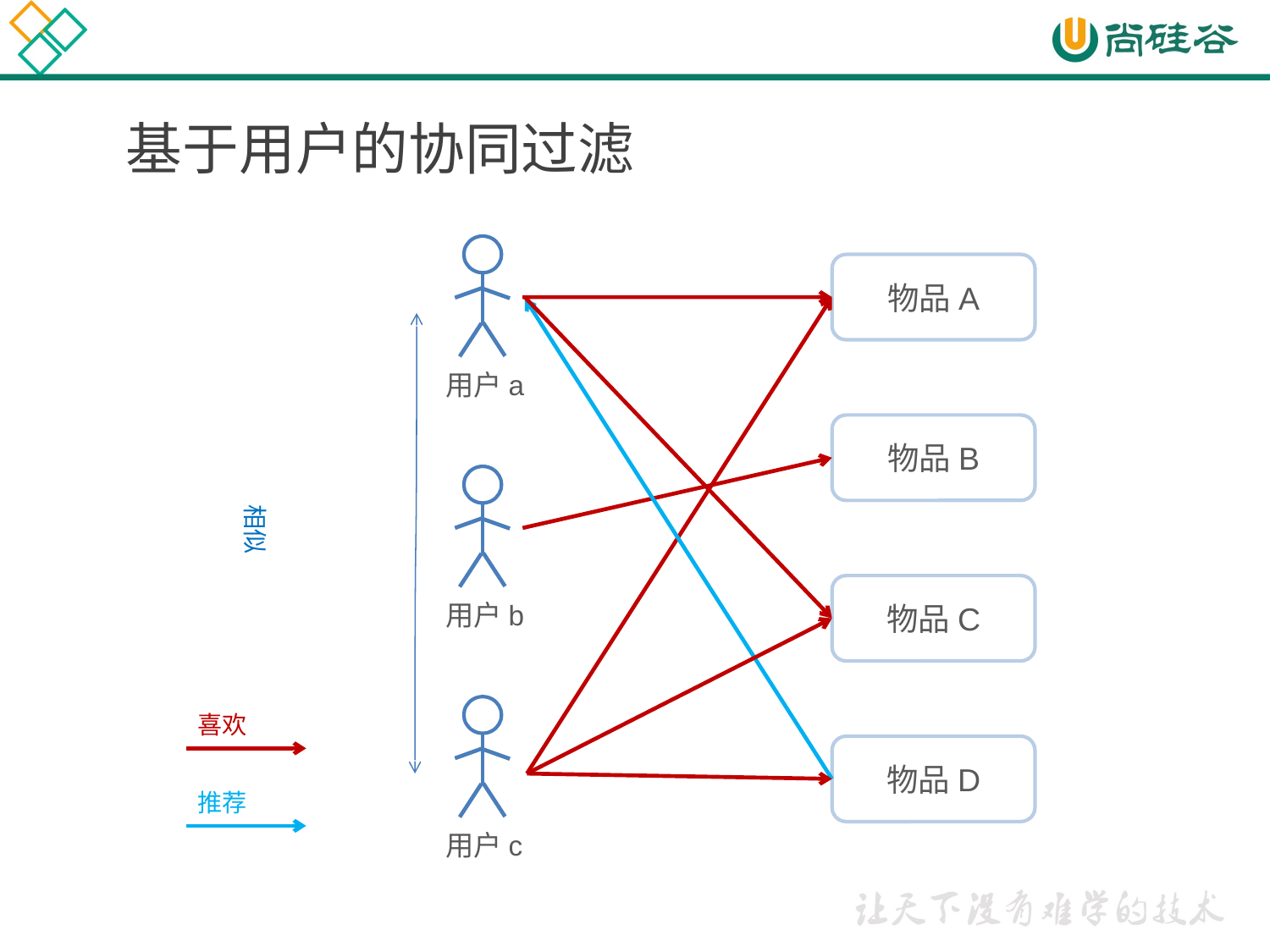

# 基于用户的协同过滤

用户a
物品A
物品B

用户b
相似
物品C

用户c
喜欢
物品D
推荐